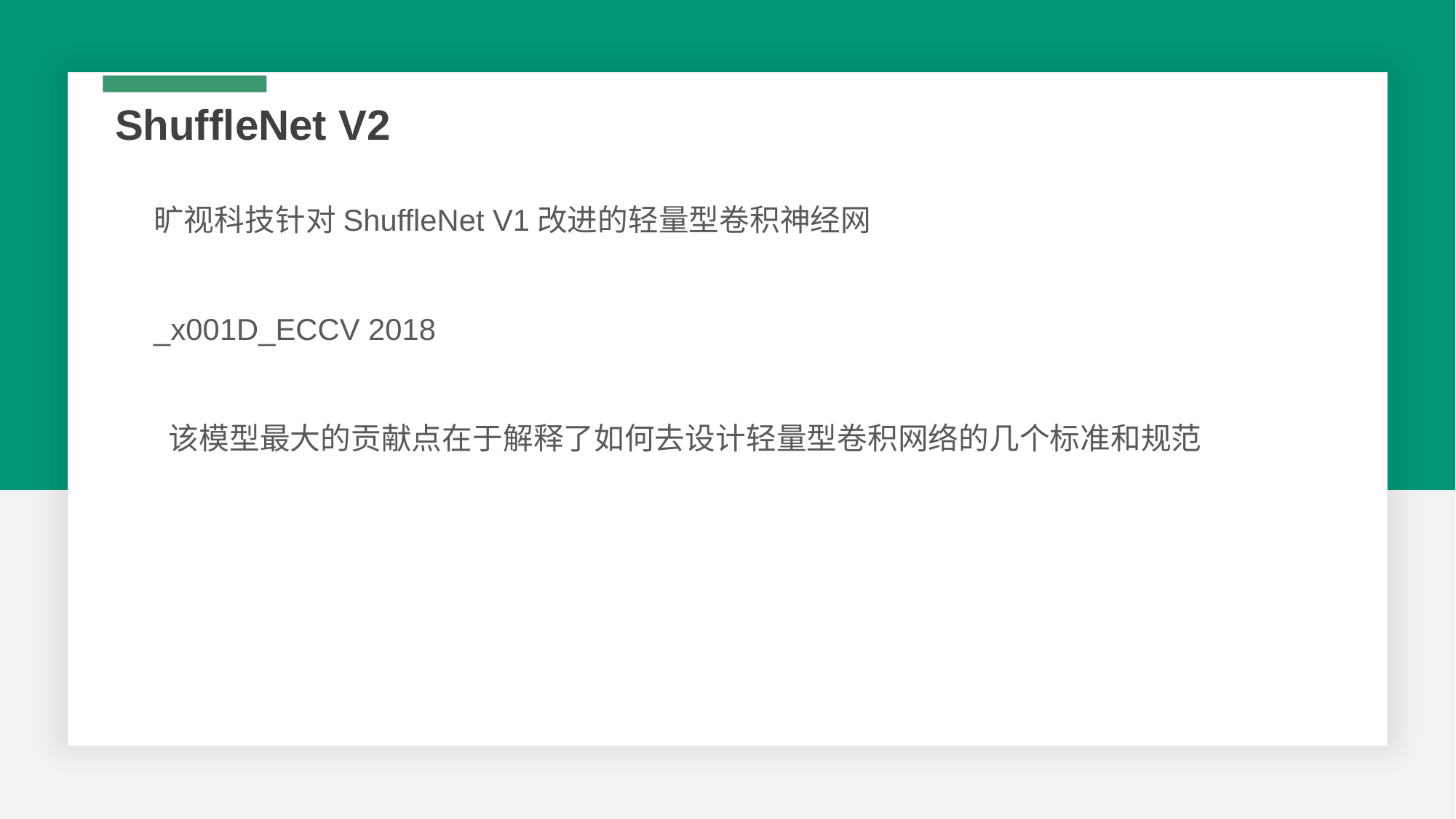

ShuffleNet V2
旷视科技针对ShuffleNet V1改进的轻量型卷积神经网
_x001D_ECCV 2018
该模型最大的贡献点在于解释了如何去设计轻量型卷积网络的几个标准和规范